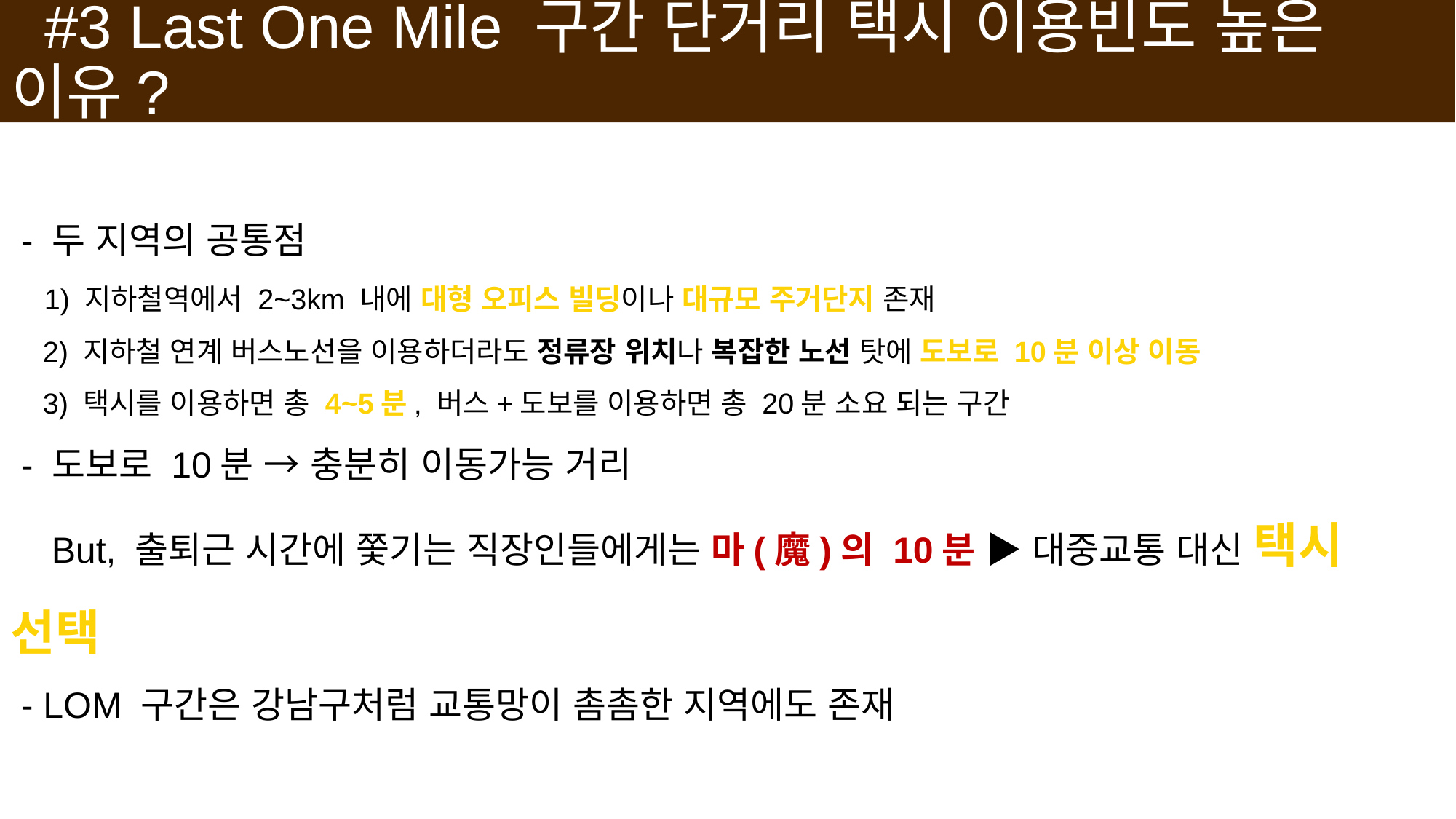

# #3 Last One Mile 구간 단거리 택시 이용빈도 높은 이유?
 - 두 지역의 공통점
    1) 지하철역에서 2~3km 내에 대형 오피스 빌딩이나 대규모 주거단지 존재
    2) 지하철 연계 버스노선을 이용하더라도 정류장 위치나 복잡한 노선 탓에 도보로 10분 이상 이동
    3) 택시를 이용하면 총 4~5분, 버스+도보를 이용하면 총 20분 소요 되는 구간
 - 도보로 10분 → 충분히 이동가능 거리
    But, 출퇴근 시간에 쫓기는 직장인들에게는 마(魔)의 10분 ▶ 대중교통 대신 택시 선택
 - LOM 구간은 강남구처럼 교통망이 촘촘한 지역에도 존재